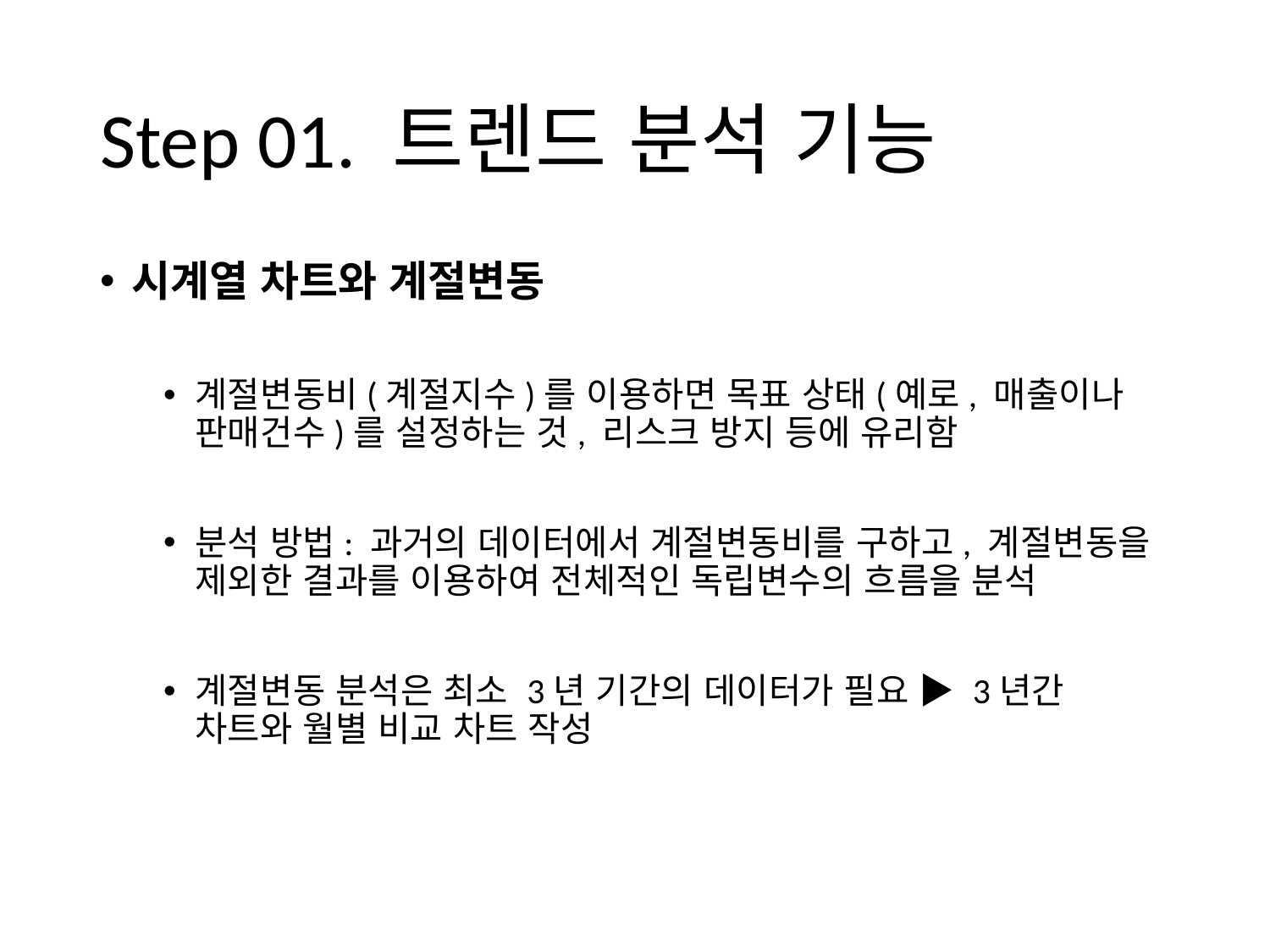

# Step 01. 트렌드 분석 기능
시계열 차트와 계절변동

계절변동비(계절지수)를 이용하면 목표 상태(예로, 매출이나 판매건수)를 설정하는 것, 리스크 방지 등에 유리함

분석 방법: 과거의 데이터에서 계절변동비를 구하고, 계절변동을 제외한 결과를 이용하여 전체적인 독립변수의 흐름을 분석

계절변동 분석은 최소 3년 기간의 데이터가 필요 ▶ 3년간 차트와 월별 비교 차트 작성